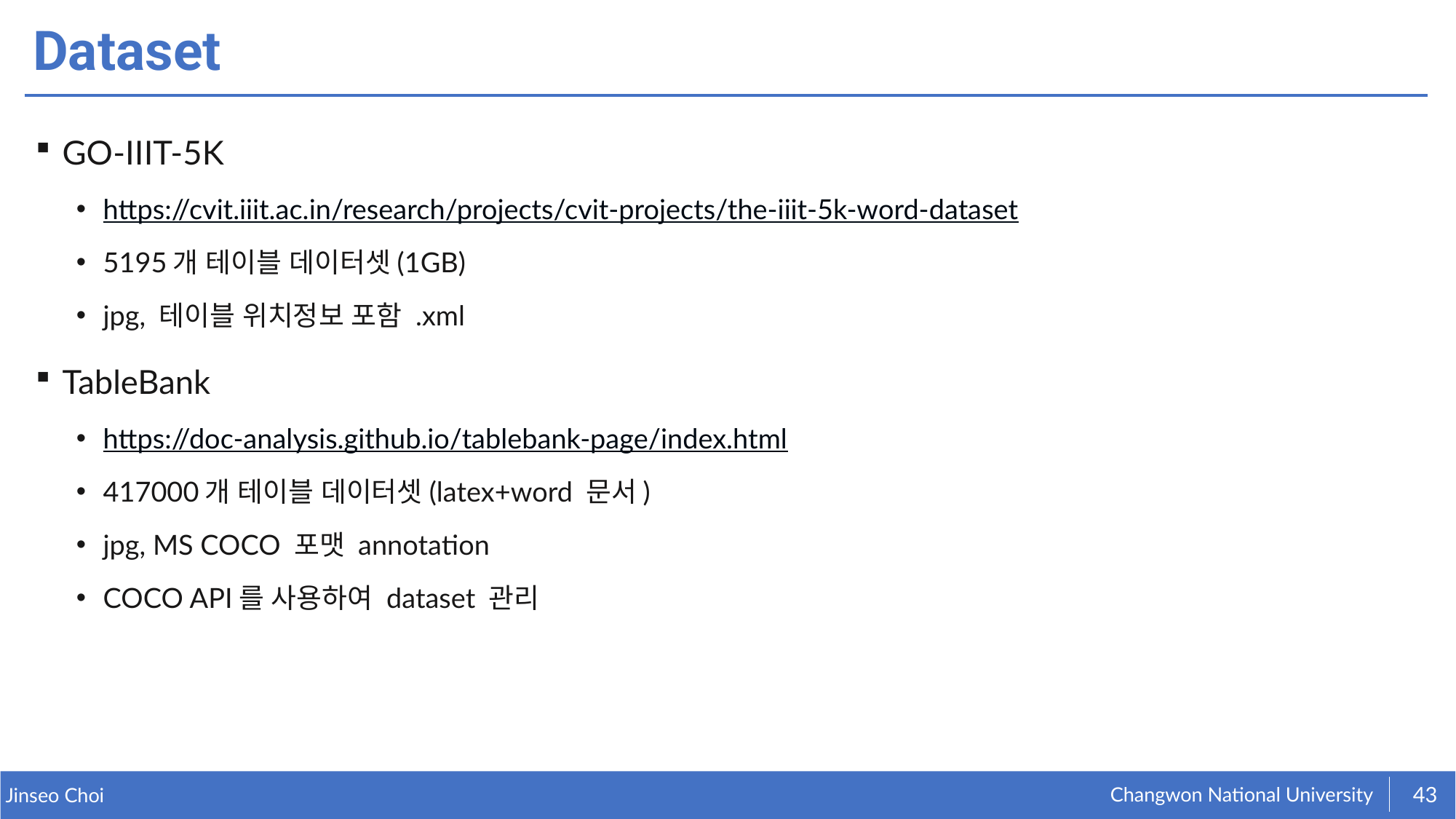

# Dataset
GO-IIIT-5K
https://cvit.iiit.ac.in/research/projects/cvit-projects/the-iiit-5k-word-dataset
5195개 테이블 데이터셋(1GB)
jpg, 테이블 위치정보 포함 .xml
TableBank
https://doc-analysis.github.io/tablebank-page/index.html
417000개 테이블 데이터셋(latex+word 문서)
jpg, MS COCO 포맷 annotation
COCO API를 사용하여 dataset 관리

43